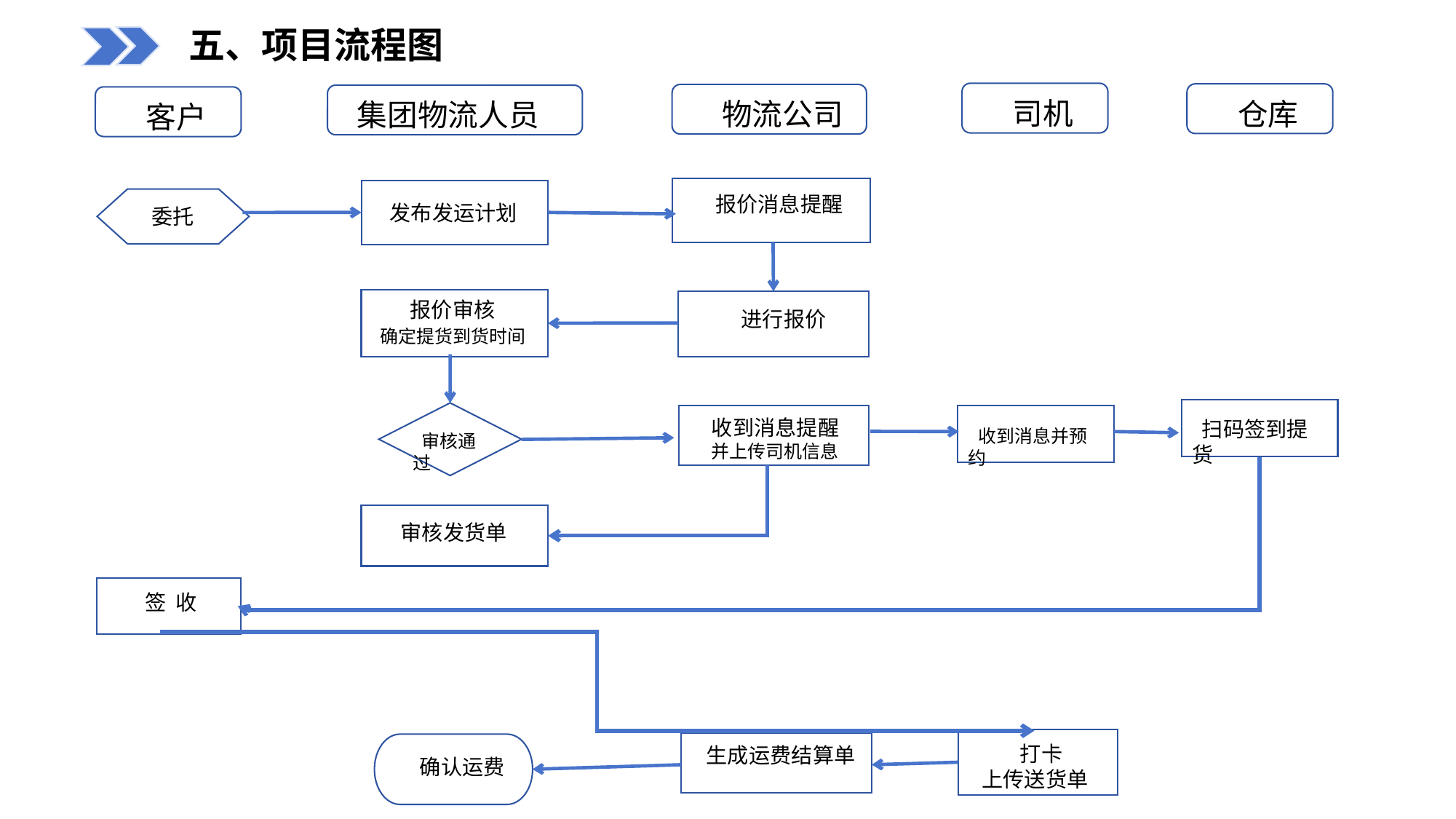

五、项目流程图

   司机
   仓库
     物流公司
集团物流人员
   客户

     报价消息提醒
委托
发布发运计划

       报价审核
 确定提货到货时间

          进行报价

     收到消息提醒
      并上传司机信息
 扫码签到提货
 收到消息并预约
 审核通过

     审核发货单

     签  收

       打卡
上传送货单
  生成运费结算单
  确认运费